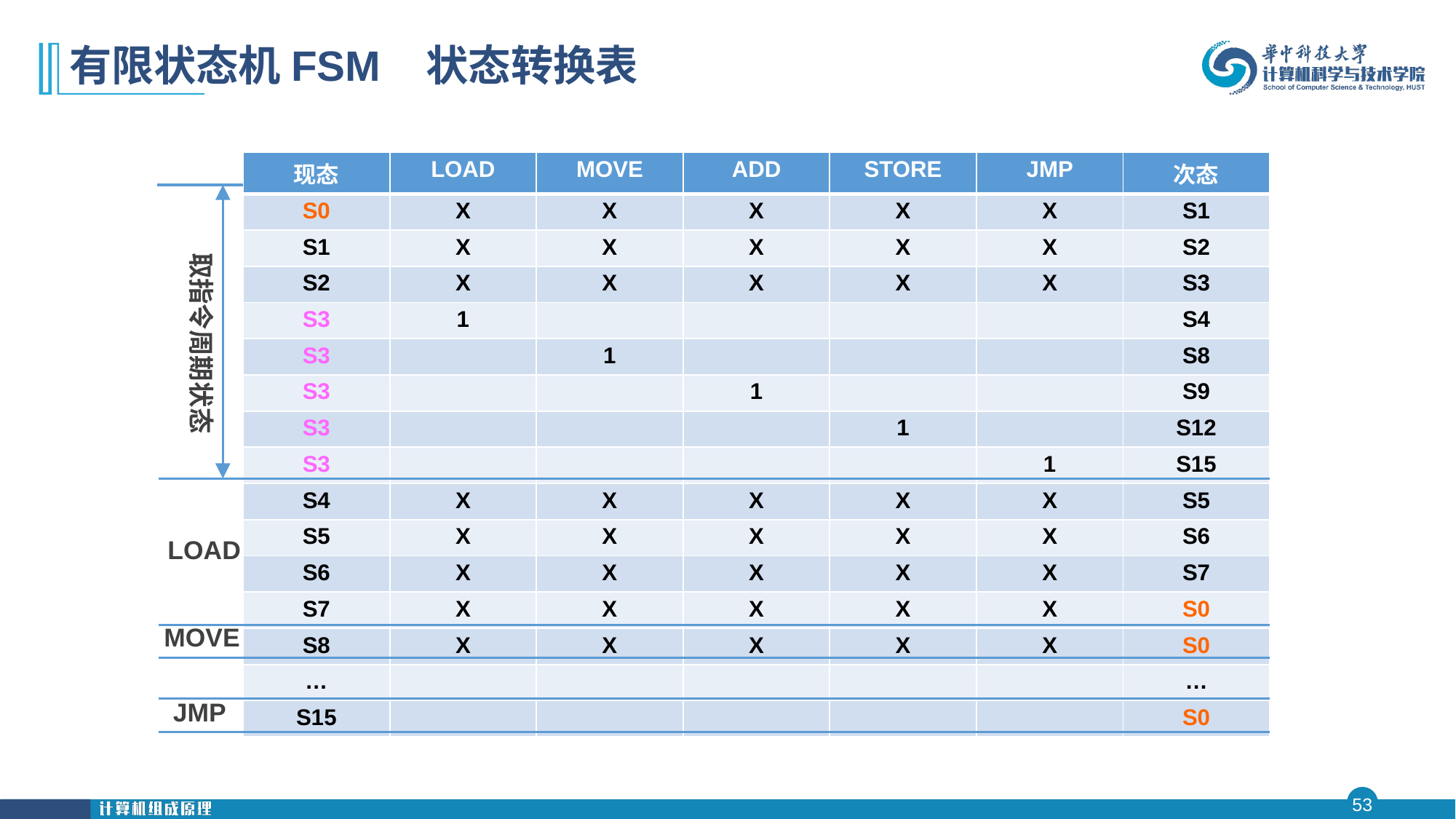

# 有限状态机FSM   状态转换表
| 现态 | LOAD | MOVE | ADD | STORE | JMP | 次态 |
| --- | --- | --- | --- | --- | --- | --- |
| S0 | X | X | X | X | X | S1 |
| S1 | X | X | X | X | X | S2 |
| S2 | X | X | X | X | X | S3 |
| S3 | 1 |  |  |  |  | S4 |
| S3 |  | 1 |  |  |  | S8 |
| S3 |  |  | 1 |  |  | S9 |
| S3 |  |  |  | 1 |  | S12 |
| S3 |  |  |  |  | 1 | S15 |
| S4 | X | X | X | X | X | S5 |
| S5 | X | X | X | X | X | S6 |
| S6 | X | X | X | X | X | S7 |
| S7 | X | X | X | X | X | S0 |
| S8 | X | X | X | X | X | S0 |
| … |  |  |  |  |  | … |
| S15 |  |  |  |  |  | S0 |
取指令周期状态
LOAD
MOVE
JMP